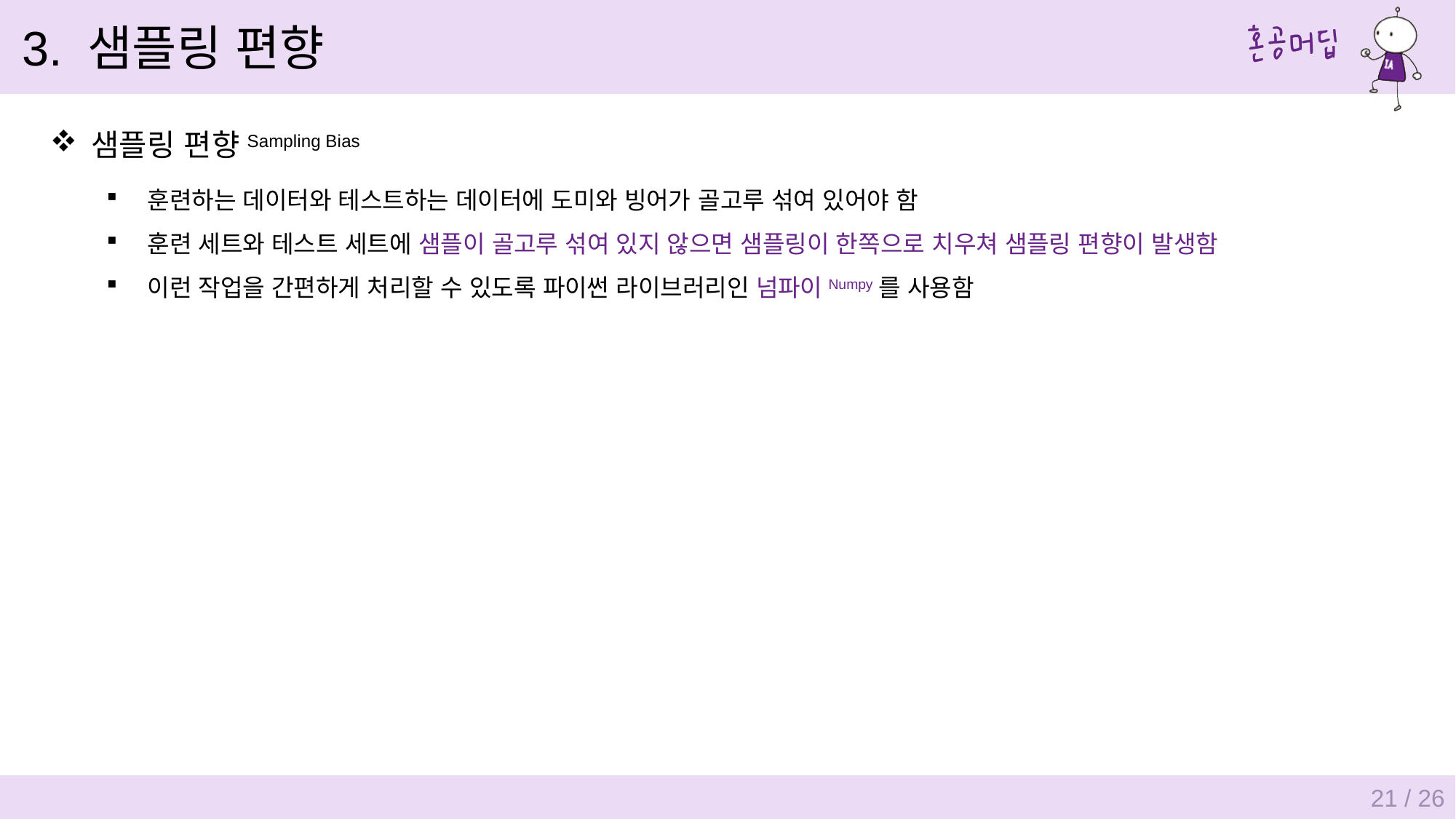

3. 샘플링 편향
샘플링 편향Sampling Bias
훈련하는 데이터와 테스트하는 데이터에 도미와 빙어가 골고루 섞여 있어야 함
훈련 세트와 테스트 세트에 샘플이 골고루 섞여 있지 않으면 샘플링이 한쪽으로 치우쳐 샘플링 편향이 발생함
이런 작업을 간편하게 처리할 수 있도록 파이썬 라이브러리인 넘파이Numpy를 사용함
21 / 26